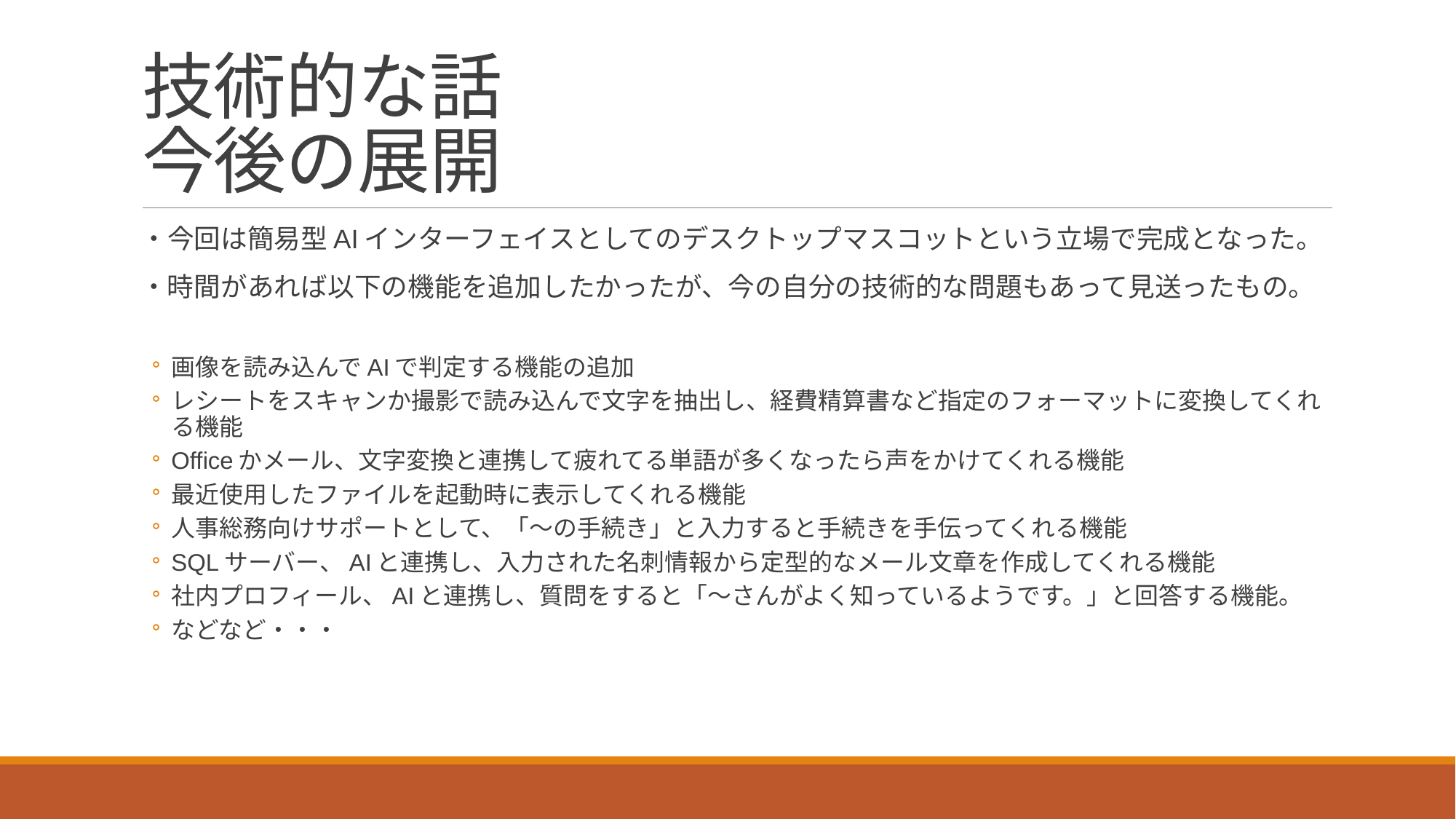

# 技術的な話 今後の展開
・今回は簡易型AIインターフェイスとしてのデスクトップマスコットという立場で完成となった。
・時間があれば以下の機能を追加したかったが、今の自分の技術的な問題もあって見送ったもの。

画像を読み込んでAIで判定する機能の追加
レシートをスキャンか撮影で読み込んで文字を抽出し、経費精算書など指定のフォーマットに変換してくれる機能
Officeかメール、文字変換と連携して疲れてる単語が多くなったら声をかけてくれる機能
最近使用したファイルを起動時に表示してくれる機能
人事総務向けサポートとして、「～の手続き」と入力すると手続きを手伝ってくれる機能
SQLサーバー、AIと連携し、入力された名刺情報から定型的なメール文章を作成してくれる機能
社内プロフィール、AIと連携し、質問をすると「～さんがよく知っているようです。」と回答する機能。
などなど・・・